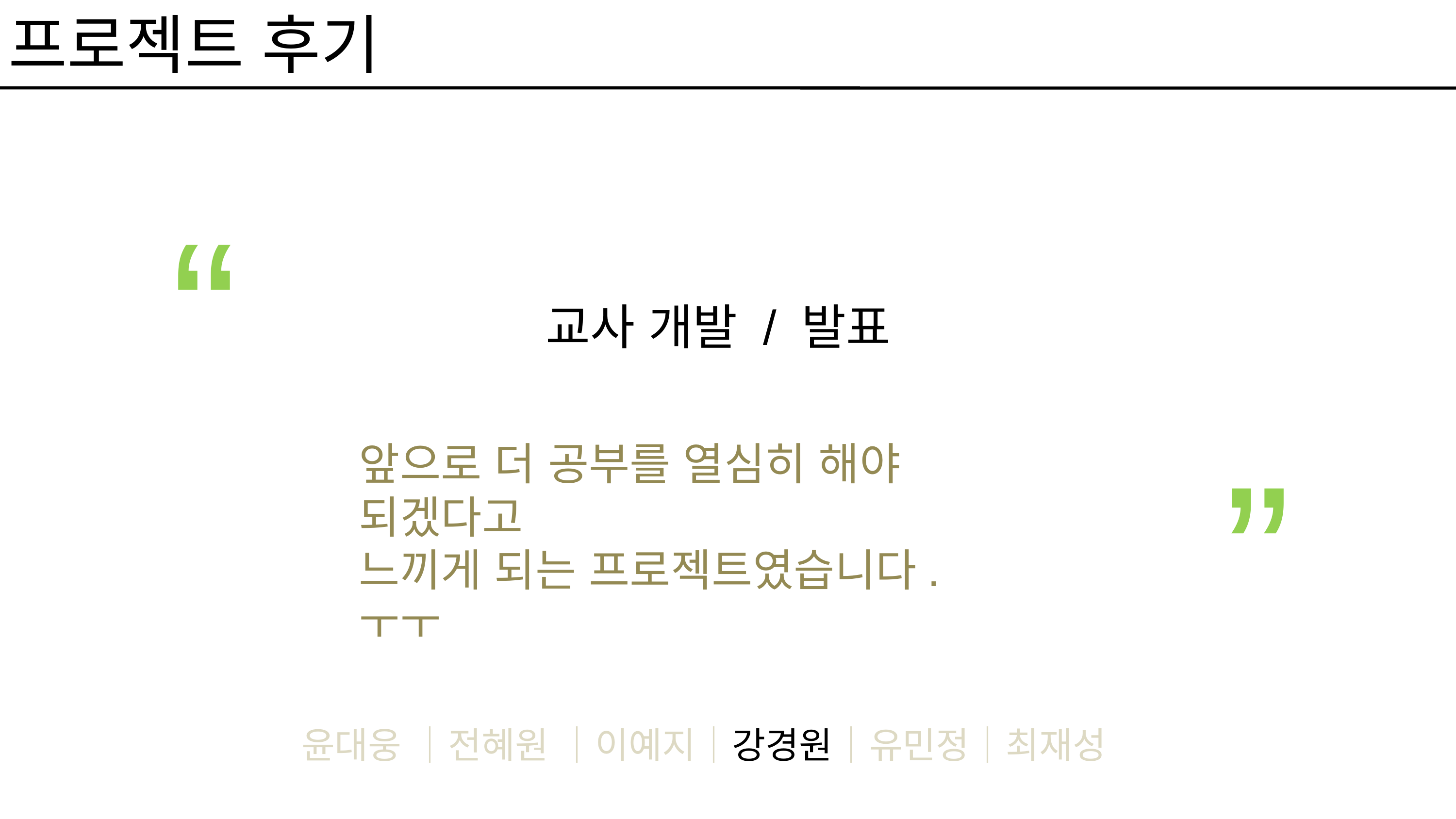

프로젝트 후기
“
교사 개발 / 발표
“
앞으로 더 공부를 열심히 해야 되겠다고
느끼게 되는 프로젝트였습니다. ㅜㅜ
윤대웅 ｜전혜원 ｜이예지｜강경원｜유민정｜최재성